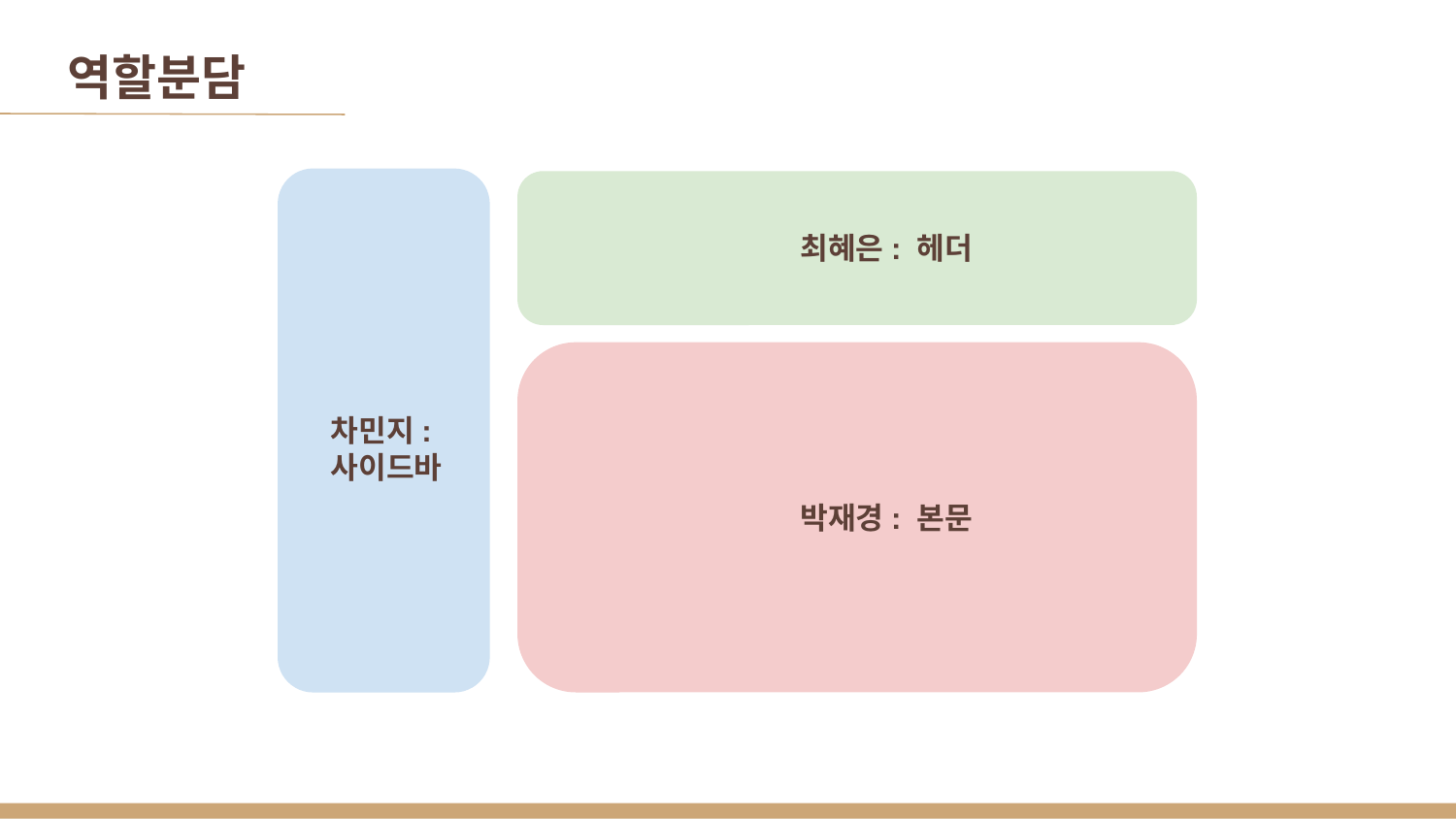

역할분담

최혜은: 헤더

차민지: 사이드바
박재경: 본문